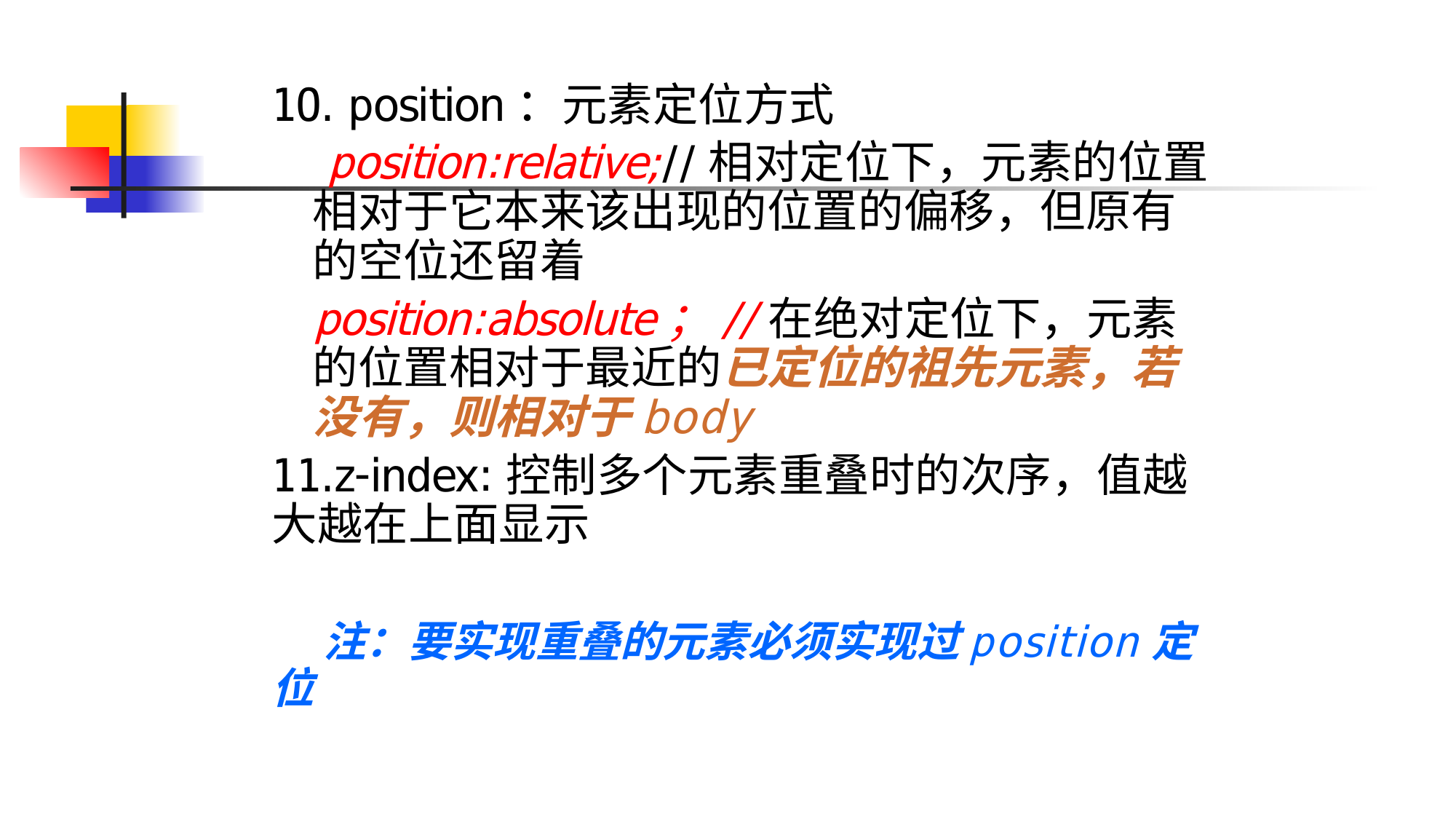

10. position：元素定位方式
    position:relative;//相对定位下，元素的位置相对于它本来该出现的位置的偏移，但原有的空位还留着
   position:absolute；//在绝对定位下，元素的位置相对于最近的已定位的祖先元素，若没有，则相对于body
11.z-index:控制多个元素重叠时的次序，值越大越在上面显示

    注：要实现重叠的元素必须实现过position定位